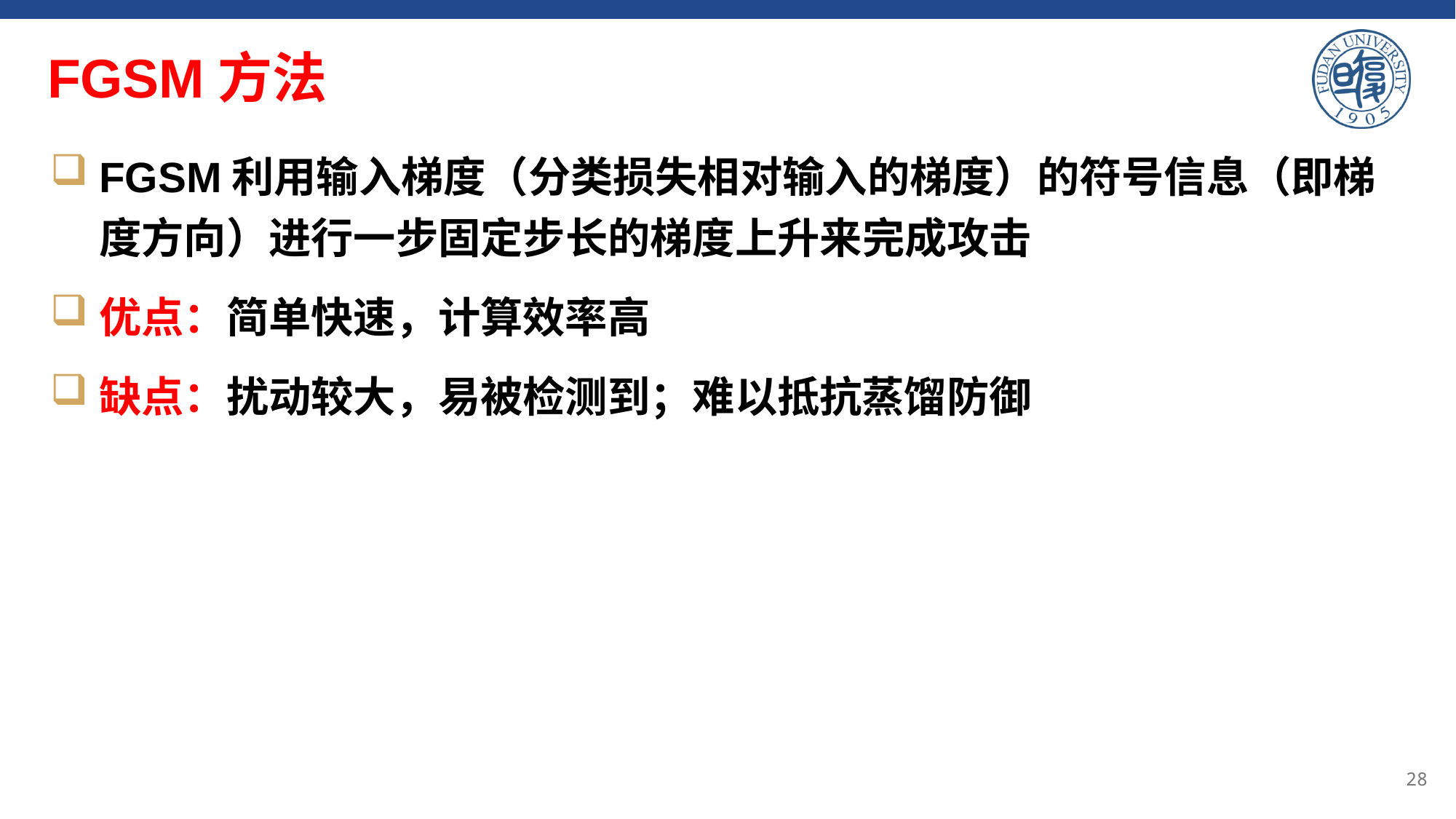

# FGSM方法
FGSM利用输入梯度（分类损失相对输入的梯度）的符号信息（即梯度方向）进行一步固定步长的梯度上升来完成攻击
优点：简单快速，计算效率高
缺点：扰动较大，易被检测到；难以抵抗蒸馏防御